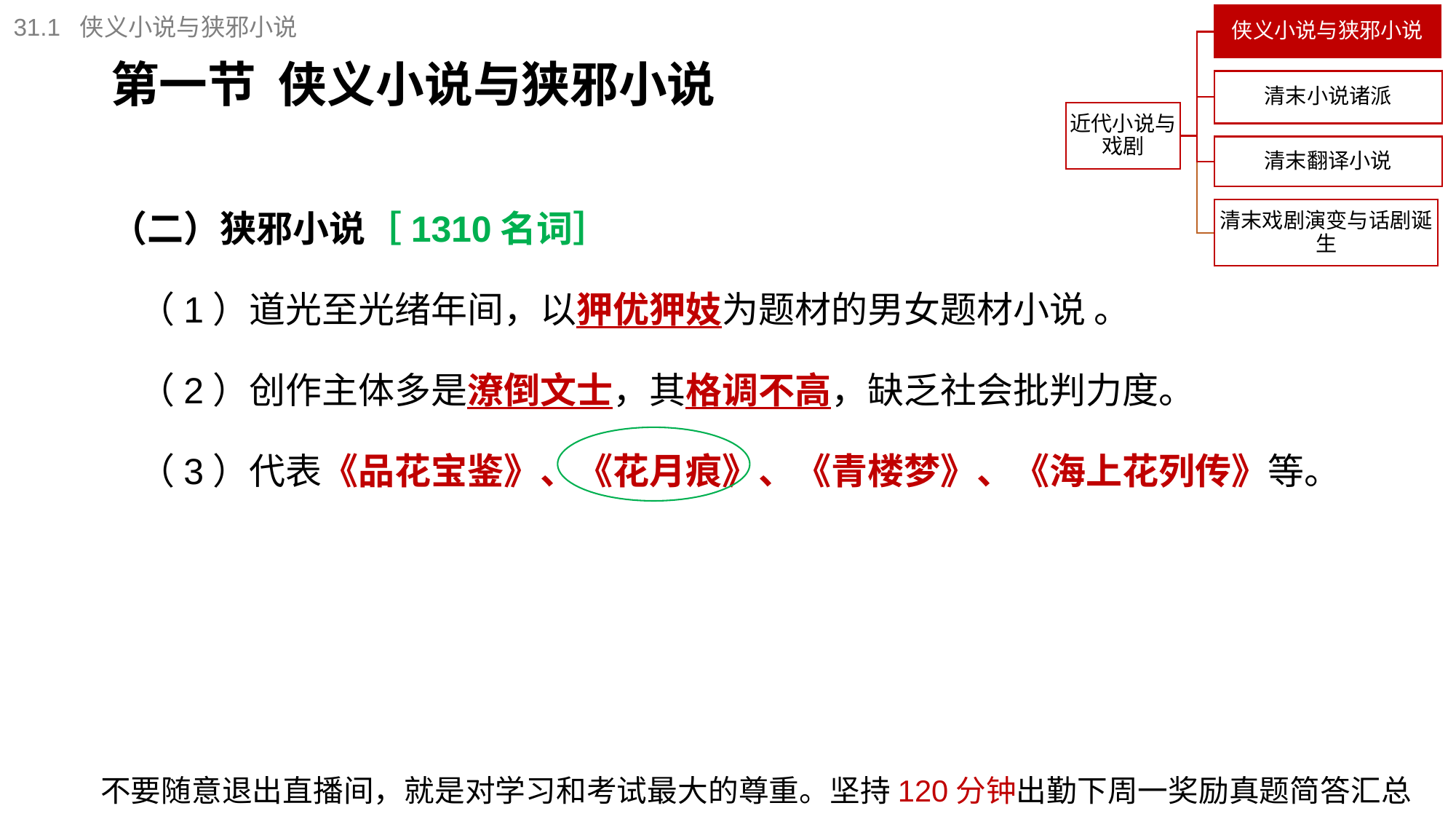

近代小说与戏剧
侠义小说与狭邪小说
清末小说诸派
清末翻译小说
清末戏剧演变与话剧诞生
31.1  侠义小说与狭邪小说
# 第一节  侠义小说与狭邪小说
（二）狭邪小说［1310名词］
（1）道光至光绪年间，以狎优狎妓为题材的男女题材小说 。
（2）创作主体多是潦倒文士，其格调不高，缺乏社会批判力度。
（3）代表《品花宝鉴》、《花月痕》、《青楼梦》、《海上花列传》等。